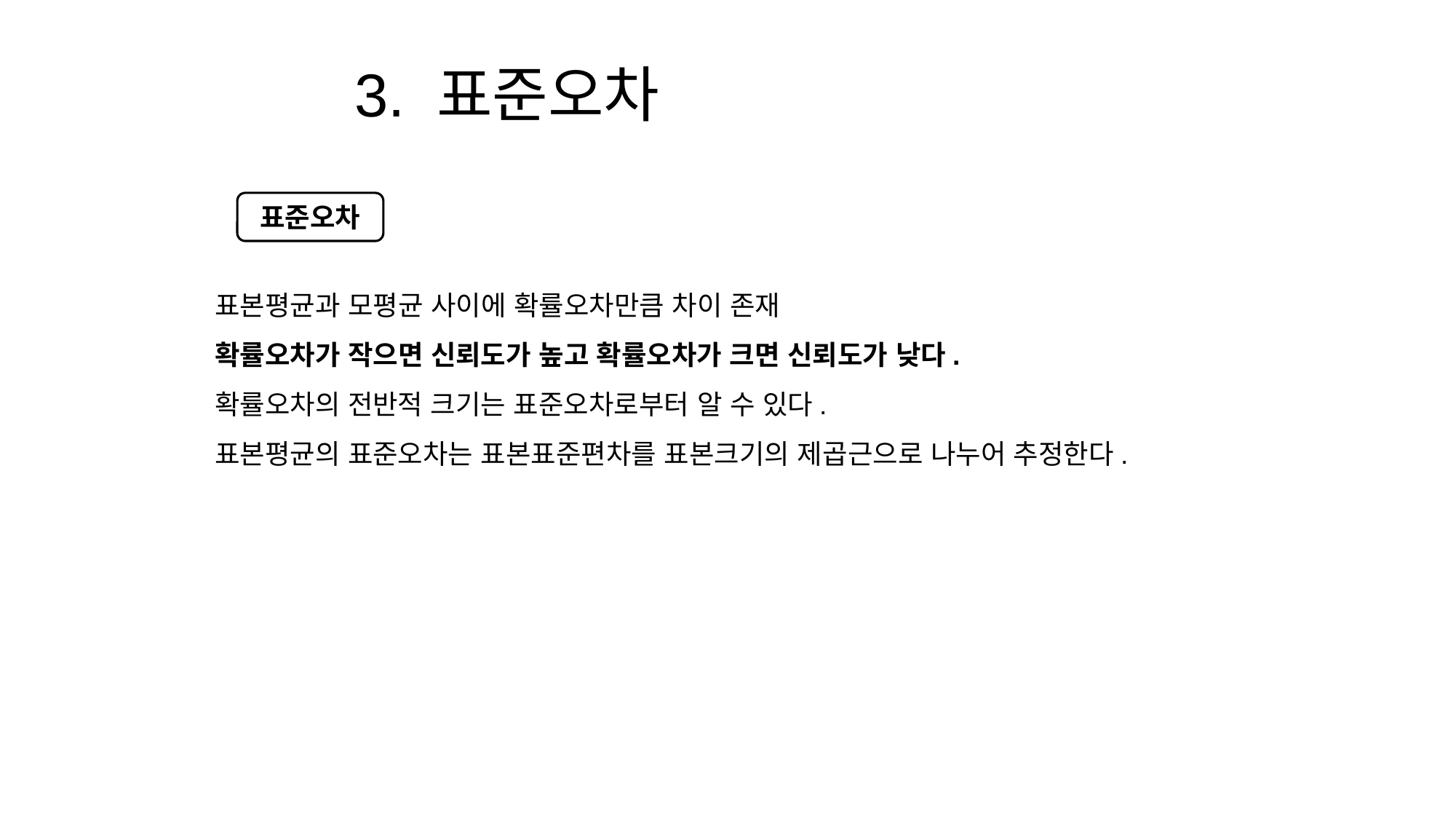

# 3. 표준오차
표준오차
표본평균과 모평균 사이에 확률오차만큼 차이 존재
확률오차가 작으면 신뢰도가 높고 확률오차가 크면 신뢰도가 낮다.
확률오차의 전반적 크기는 표준오차로부터 알 수 있다.
표본평균의 표준오차는 표본표준편차를 표본크기의 제곱근으로 나누어 추정한다.